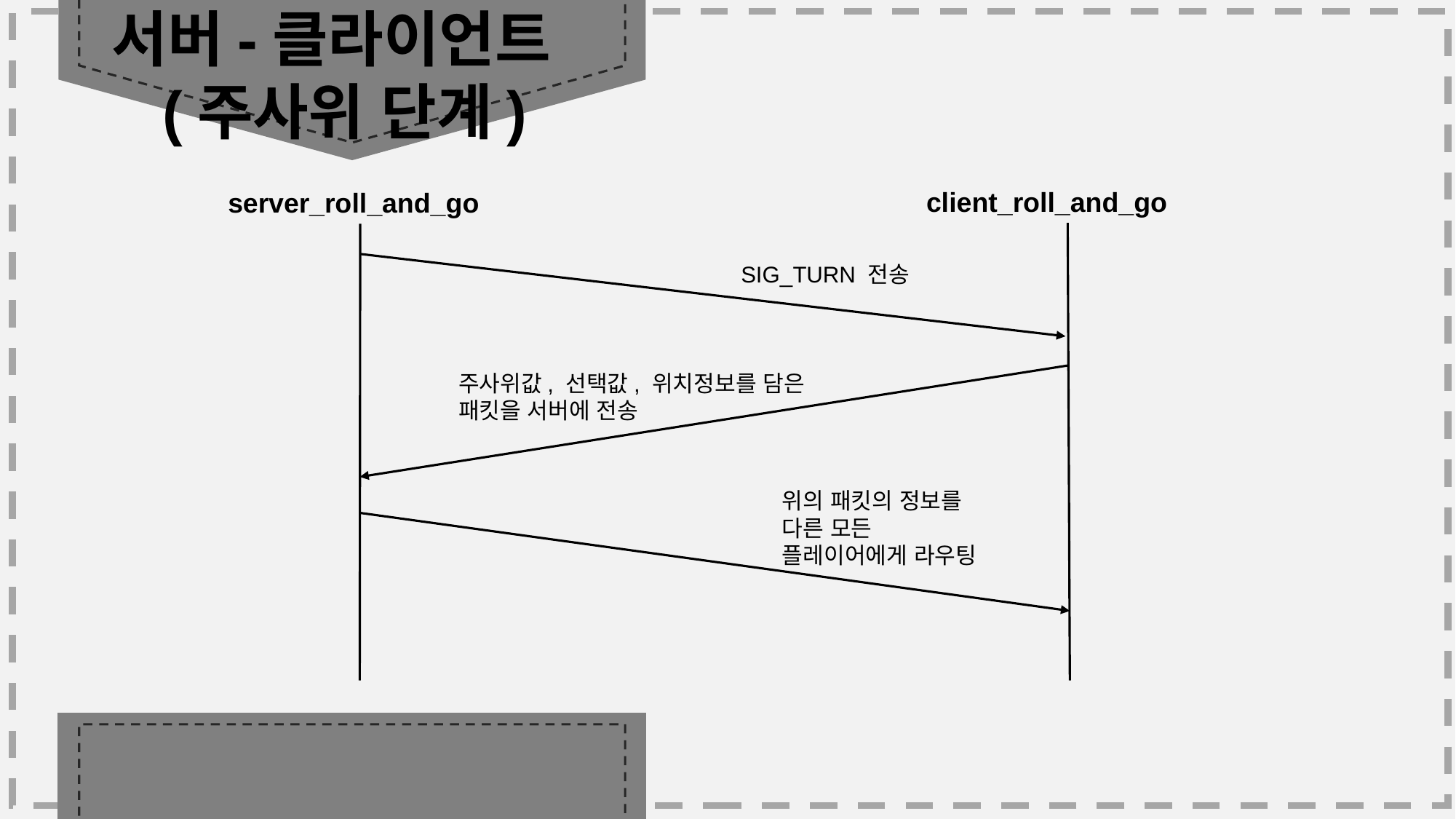

서버-클라이언트
   (주사위 단계)

client_roll_and_go
server_roll_and_go
SIG_TURN 전송
주사위값, 선택값, 위치정보를 담은 패킷을 서버에 전송
위의 패킷의 정보를 다른 모든 플레이어에게 라우팅